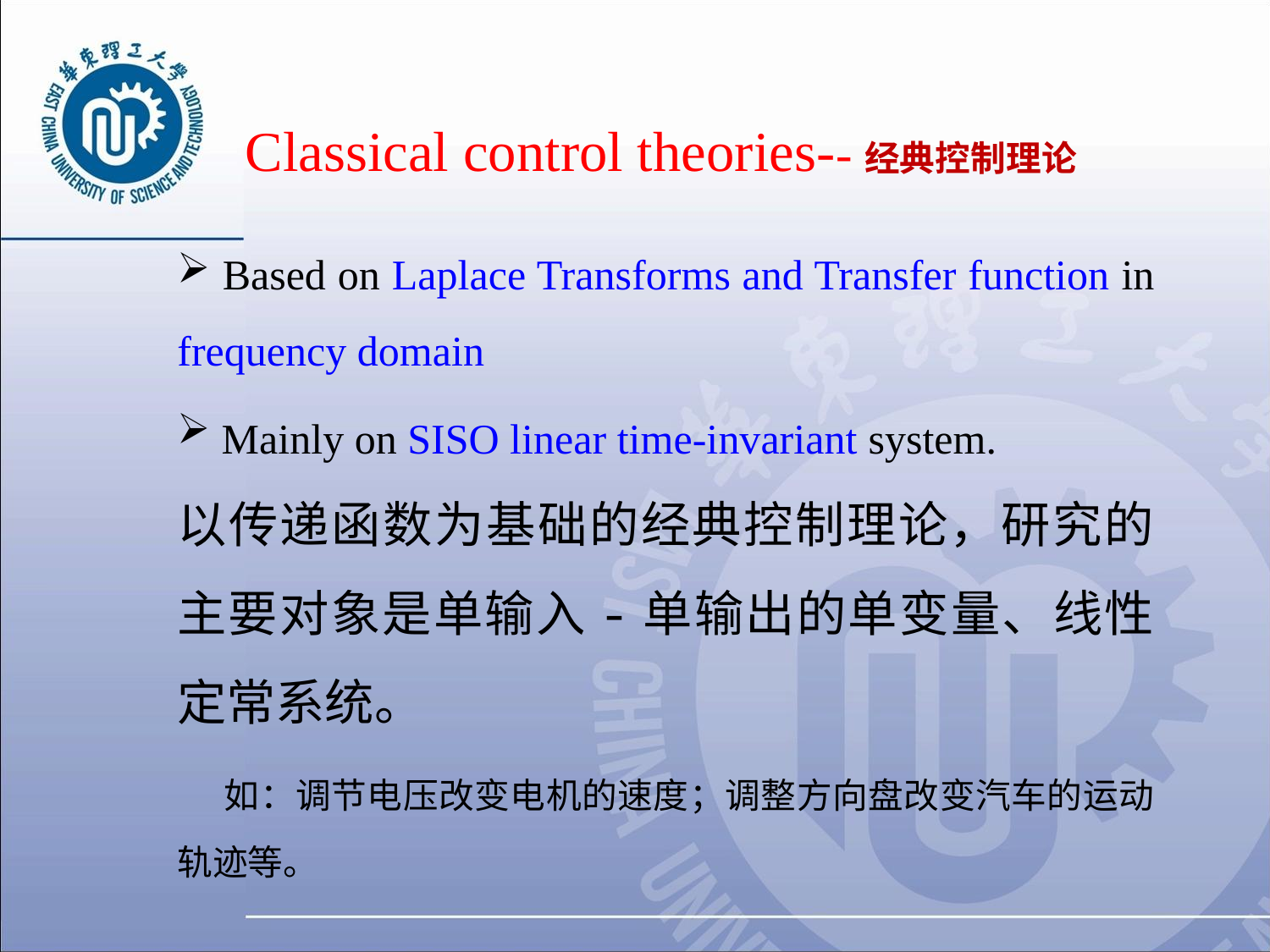

Classical control theories--经典控制理论
 Based on Laplace Transforms and Transfer function in frequency domain
 Mainly on SISO linear time-invariant system.
以传递函数为基础的经典控制理论，研究的主要对象是单输入-单输出的单变量、线性定常系统。
   如：调节电压改变电机的速度；调整方向盘改变汽车的运动轨迹等。